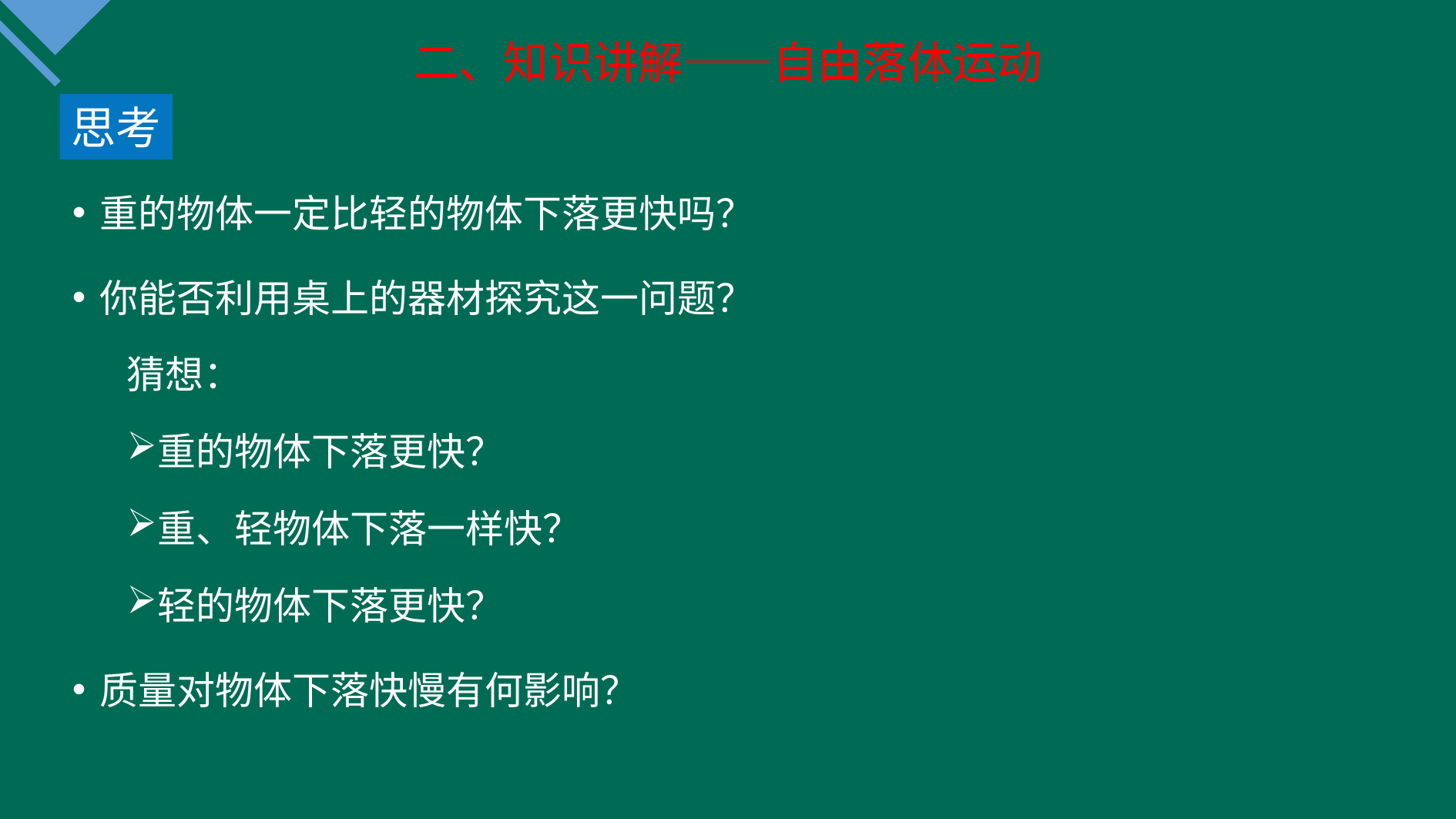

二、知识讲解——自由落体运动
思考
重的物体一定比轻的物体下落更快吗？
你能否利用桌上的器材探究这一问题？
猜想：
重的物体下落更快？
重、轻物体下落一样快？
轻的物体下落更快？
质量对物体下落快慢有何影响？